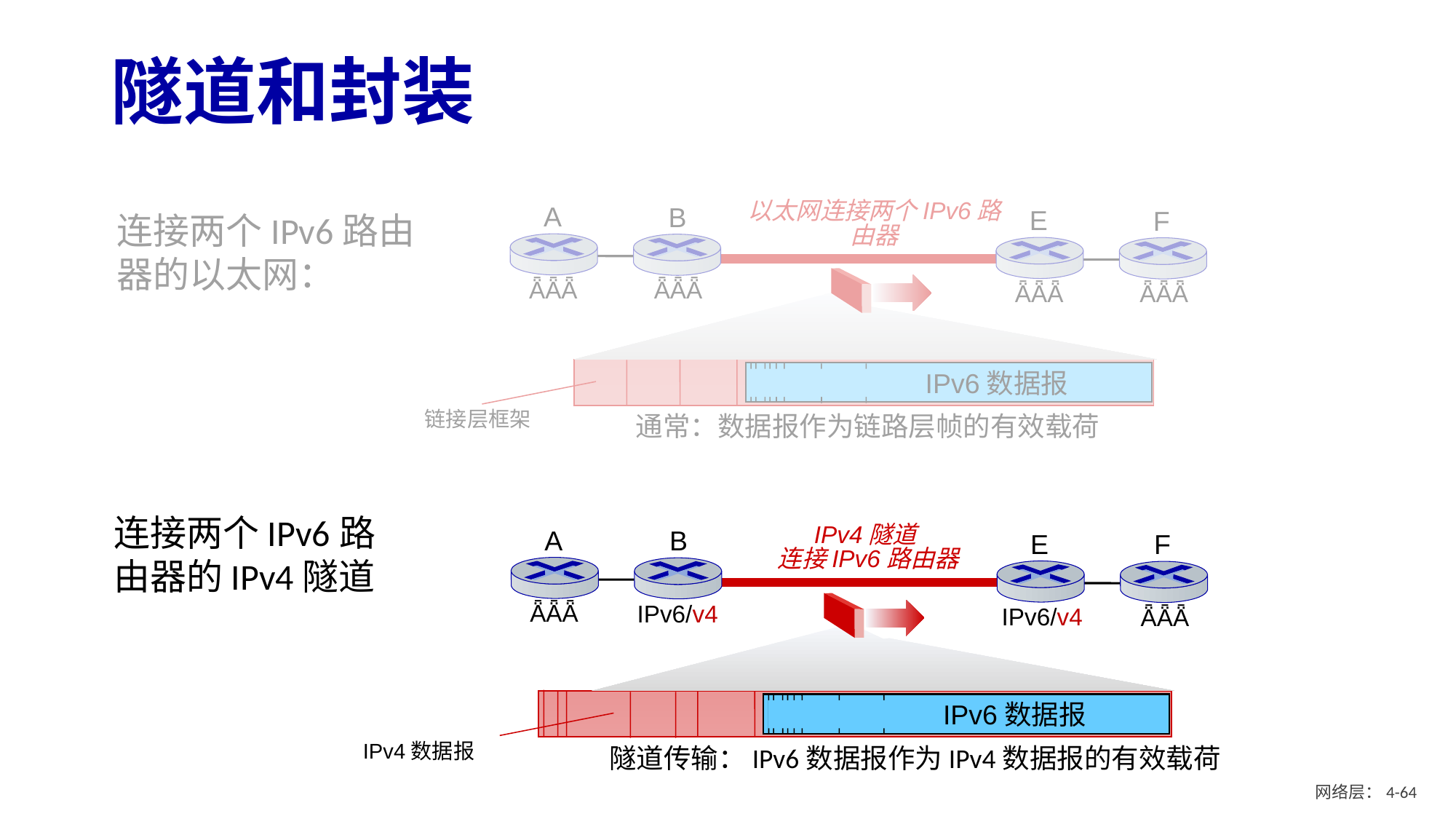

# 隧道和封装

A
B

ǞǞǞ
ǞǞǞ
以太网连接两个IPv6路由器
E
F

ǞǞǞ
ǞǞǞ

连接两个IPv6路由器的以太网：

IPv6数据报

链接层框架
通常：数据报作为链路层帧的有效载荷
连接两个IPv6路由器的IPv4隧道
A
B

ǞǞǞ
IPv4隧道
连接IPv6路由器

E
F

ǞǞǞ
IPv6/v4
IPv6/v4

IPv6数据报

IPv4数据报
隧道传输：IPv6数据报作为IPv4数据报的有效载荷
网络层：4-64